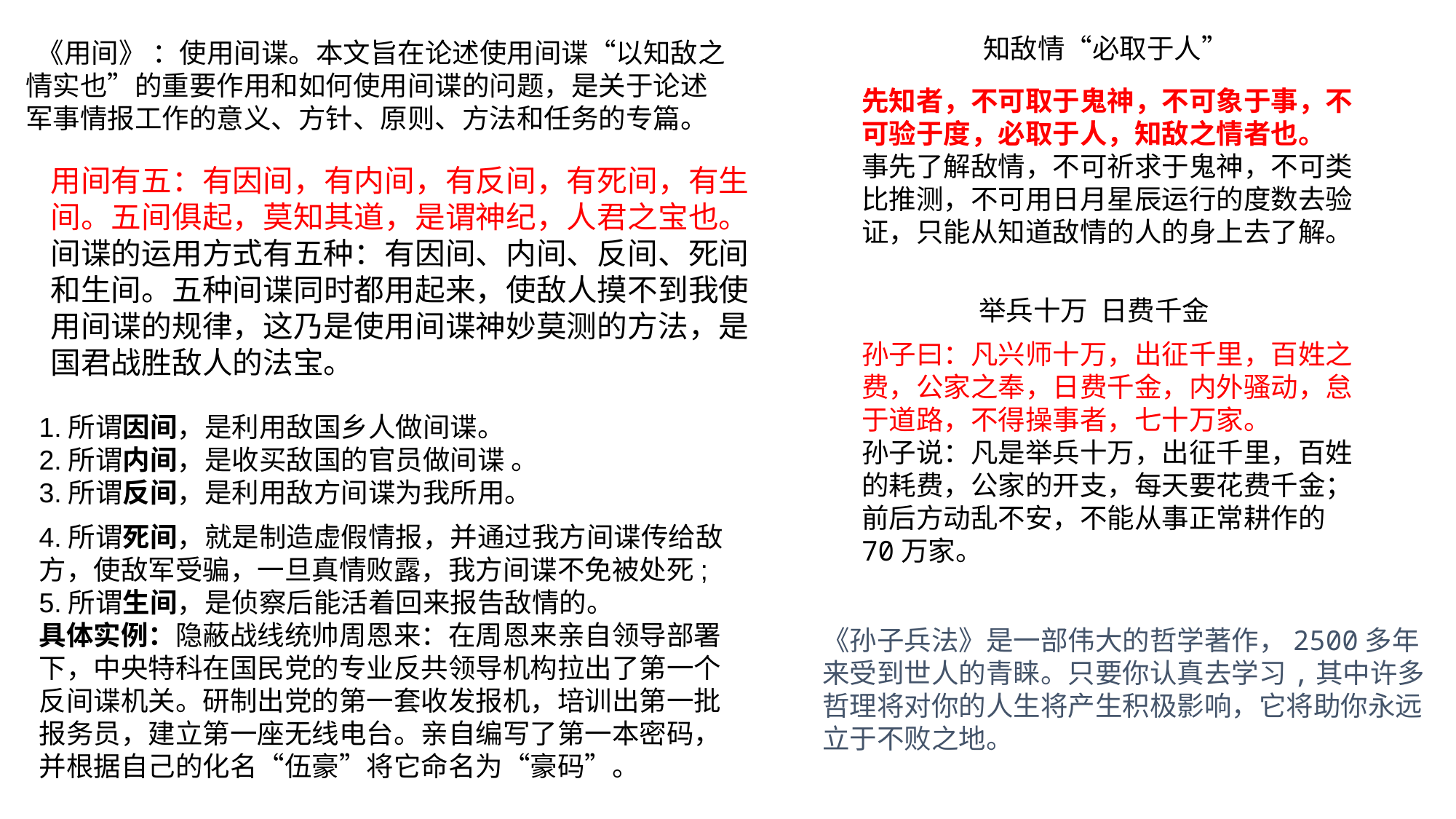

知敌情“必取于人”
 《用间》 ：使用间谍。本文旨在论述使用间谍“以知敌之情实也”的重要作用和如何使用间谍的问题，是关于论述军事情报工作的意义、方针、原则、方法和任务的专篇。
先知者，不可取于鬼神，不可象于事，不可验于度，必取于人，知敌之情者也。
事先了解敌情，不可祈求于鬼神，不可类比推测，不可用日月星辰运行的度数去验证，只能从知道敌情的人的身上去了解。
用间有五：有因间，有内间，有反间，有死间，有生间。五间俱起，莫知其道，是谓神纪，人君之宝也。
间谍的运用方式有五种：有因间、内间、反间、死间和生间。五种间谍同时都用起来，使敌人摸不到我使用间谍的规律，这乃是使用间谍神妙莫测的方法，是国君战胜敌人的法宝。
 举兵十万  日费千金
孙子曰：凡兴师十万，出征千里，百姓之费，公家之奉，日费千金，内外骚动，怠于道路，不得操事者，七十万家。
孙子说：凡是举兵十万，出征千里，百姓的耗费，公家的开支，每天要花费千金；前后方动乱不安，不能从事正常耕作的70万家。
1.所谓因间，是利用敌国乡人做间谍。
2.所谓内间，是收买敌国的官员做间谍 。
3.所谓反间，是利用敌方间谍为我所用。
4.所谓死间，就是制造虚假情报，并通过我方间谍传给敌方，使敌军受骗，一旦真情败露，我方间谍不免被处死;
5.所谓生间，是侦察后能活着回来报告敌情的。
具体实例：隐蔽战线统帅周恩来：在周恩来亲自领导部署下，中央特科在国民党的专业反共领导机构拉出了第一个反间谍机关。研制出党的第一套收发报机，培训出第一批报务员，建立第一座无线电台。亲自编写了第一本密码，并根据自己的化名“伍豪”将它命名为“豪码”。
《孙子兵法》是一部伟大的哲学著作，2500多年来受到世人的青睐。只要你认真去学习,其中许多哲理将对你的人生将产生积极影响，它将助你永远立于不败之地。